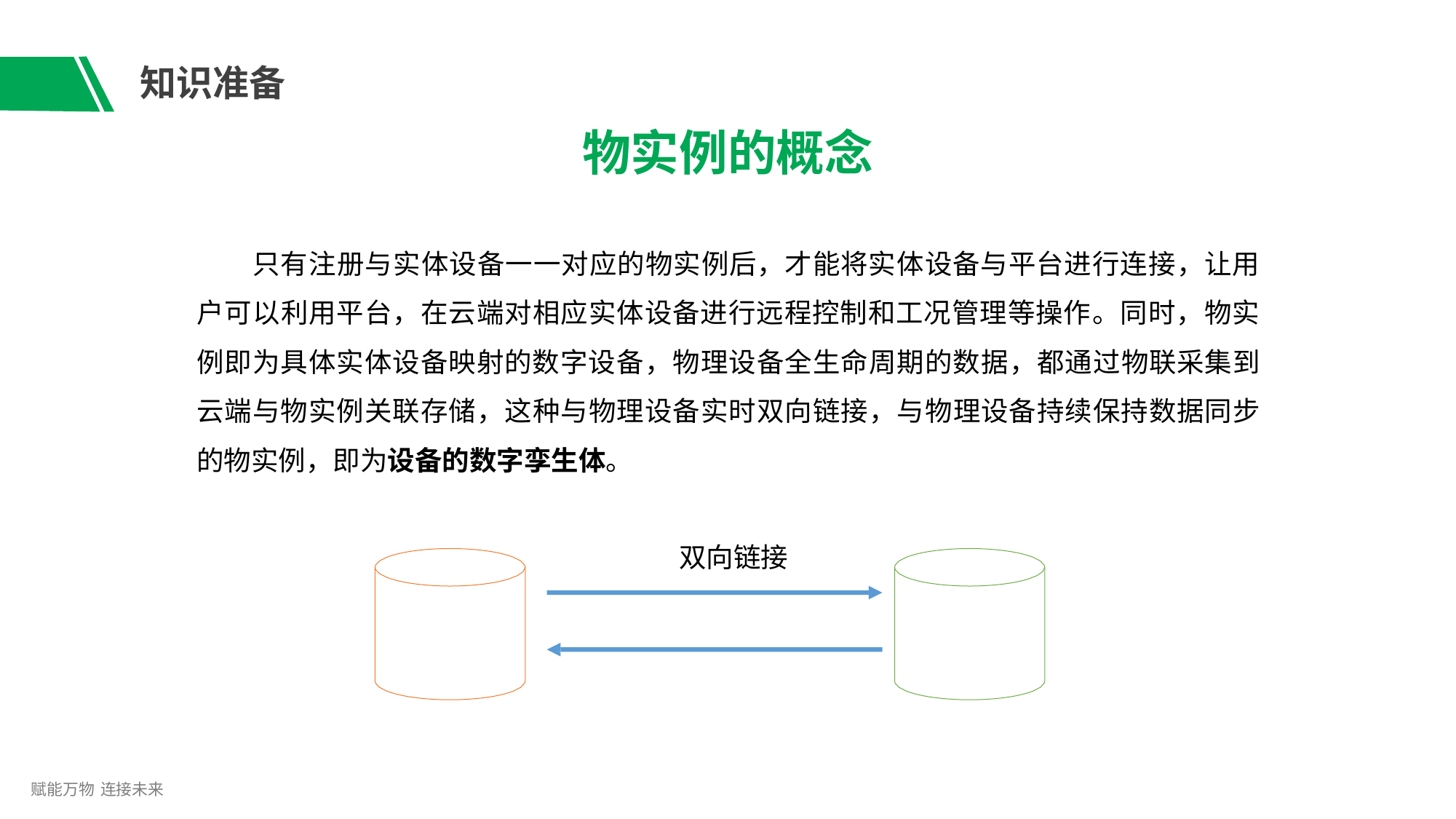

# 知识准备
物实例的概念
只有注册与实体设备一一对应的物实例后，才能将实体设备与平台进行连接，让用 户可以利用平台，在云端对相应实体设备进⾏远程控制和工况管理等操作。同时，物实 例即为具体实体设备映射的数字设备，物理设备全生命周期的数据，都通过物联采集到 云端与物实例关联存储，这种与物理设备实时双向链接，与物理设备持续保持数据同步 的物实例，即为设备的数字孪生体。

双向链接

赋能万物 连接未来